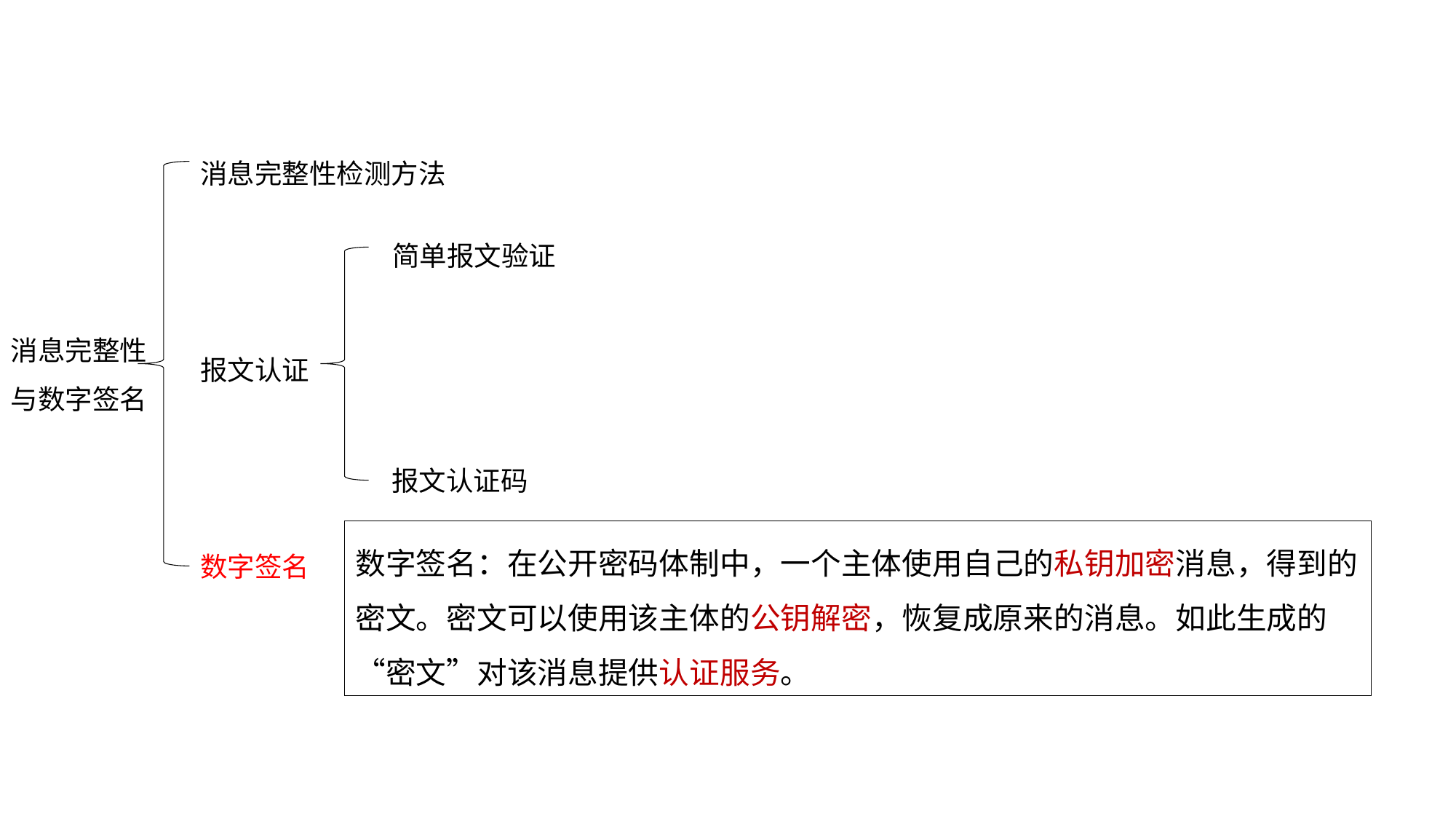

消息完整性检测方法

报文认证

数字签名

简单报文验证

消息完整性
与数字签名
报文认证码
数字签名：在公开密码体制中，一个主体使用自己的私钥加密消息，得到的密文。密文可以使用该主体的公钥解密，恢复成原来的消息。如此生成的“密文”对该消息提供认证服务。